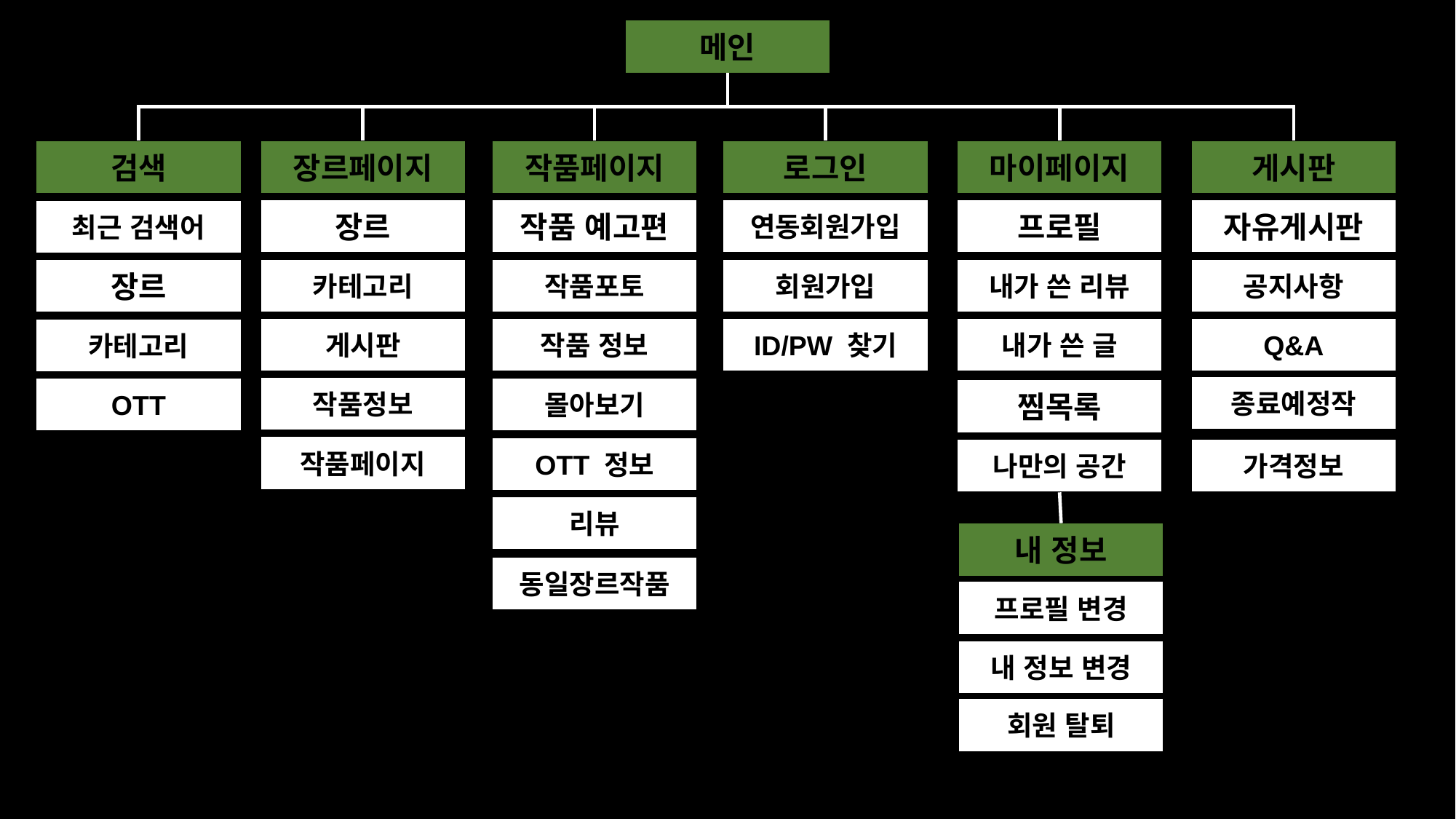

메인
검색
장르페이지
작품페이지
로그인
마이페이지
게시판
장르
작품 예고편
연동회원가입
프로필
자유게시판
최근 검색어
장르
카테고리
작품포토
회원가입
내가 쓴 리뷰
공지사항
게시판
작품 정보
ID/PW 찾기
내가 쓴 글
Q&A
카테고리
종료예정작
작품정보
OTT
몰아보기
찜목록
작품페이지
OTT 정보
나만의 공간
가격정보
리뷰
내 정보
동일장르작품
프로필 변경
내 정보 변경
회원 탈퇴